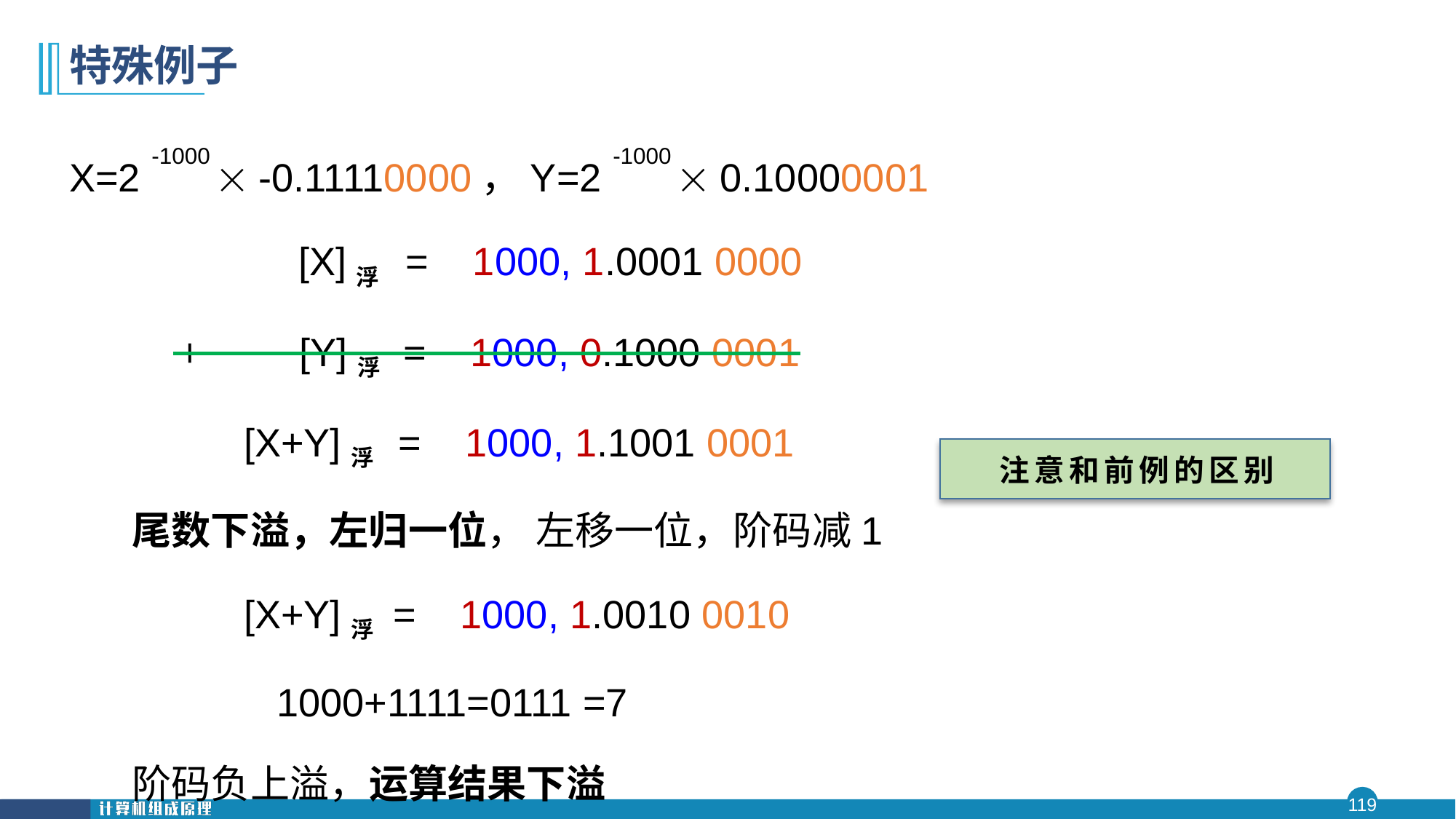

# 特殊例子
X=2 -1000 × -0.11110000，Y=2 -1000 × 0.10000001
                     [X]浮  =    1000, 1.0001 0000
          +         [Y]浮  =    1000, 0.1000 0001
                [X+Y]浮   =    1000, 1.1001 0001
      尾数下溢，左归一位， 左移一位，阶码减1
                [X+Y]浮  =    1000, 1.0010 0010
                   1000+1111=0111 =7
      阶码负上溢，运算结果下溢

注意和前例的区别